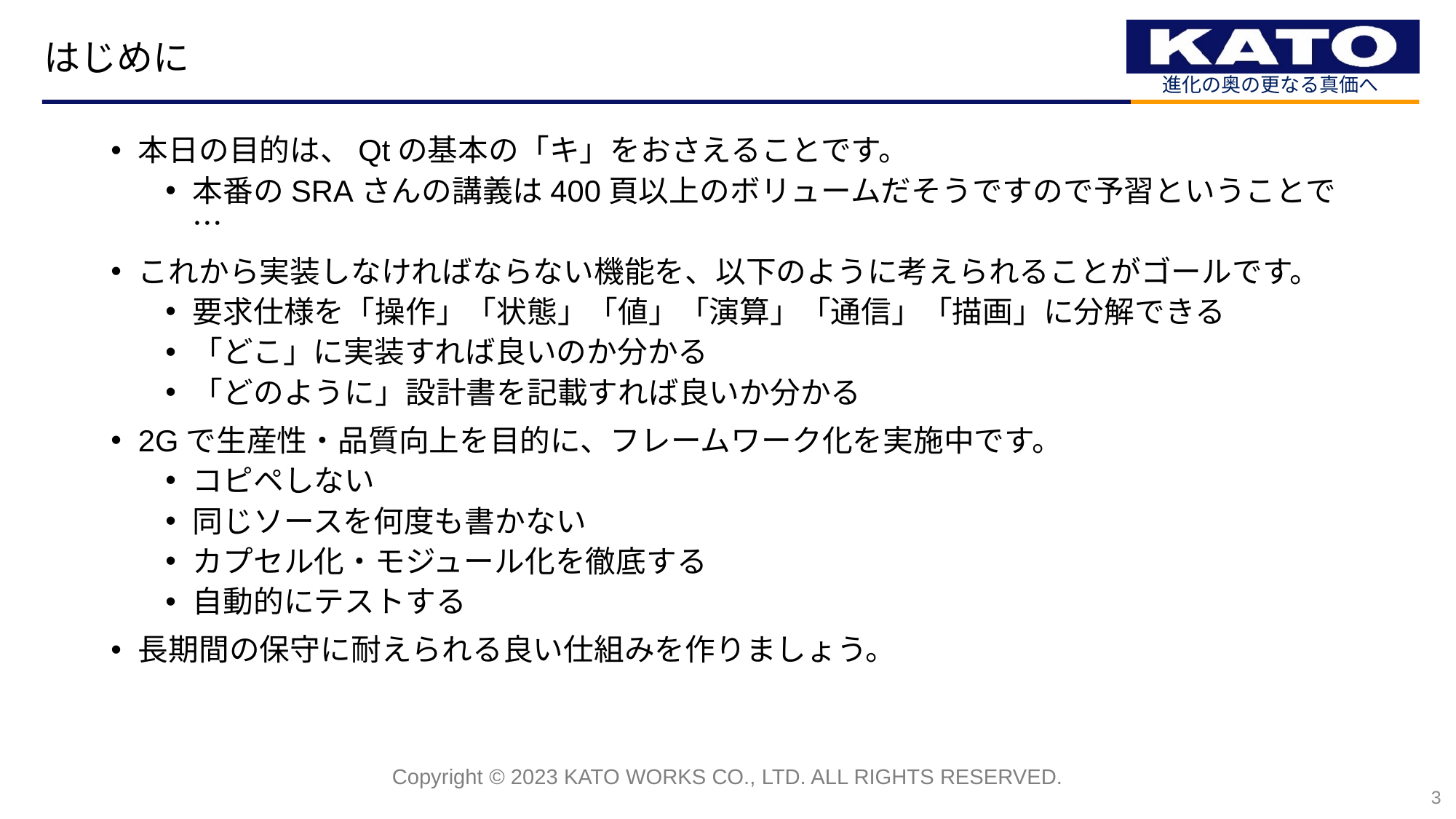

# はじめに
本日の目的は、Qtの基本の「キ」をおさえることです。
本番のSRAさんの講義は400頁以上のボリュームだそうですので予習ということで…
これから実装しなければならない機能を、以下のように考えられることがゴールです。
要求仕様を「操作」「状態」「値」「演算」「通信」「描画」に分解できる
「どこ」に実装すれば良いのか分かる
「どのように」設計書を記載すれば良いか分かる
2Gで生産性・品質向上を目的に、フレームワーク化を実施中です。
コピペしない
同じソースを何度も書かない
カプセル化・モジュール化を徹底する
自動的にテストする
長期間の保守に耐えられる良い仕組みを作りましょう。
3